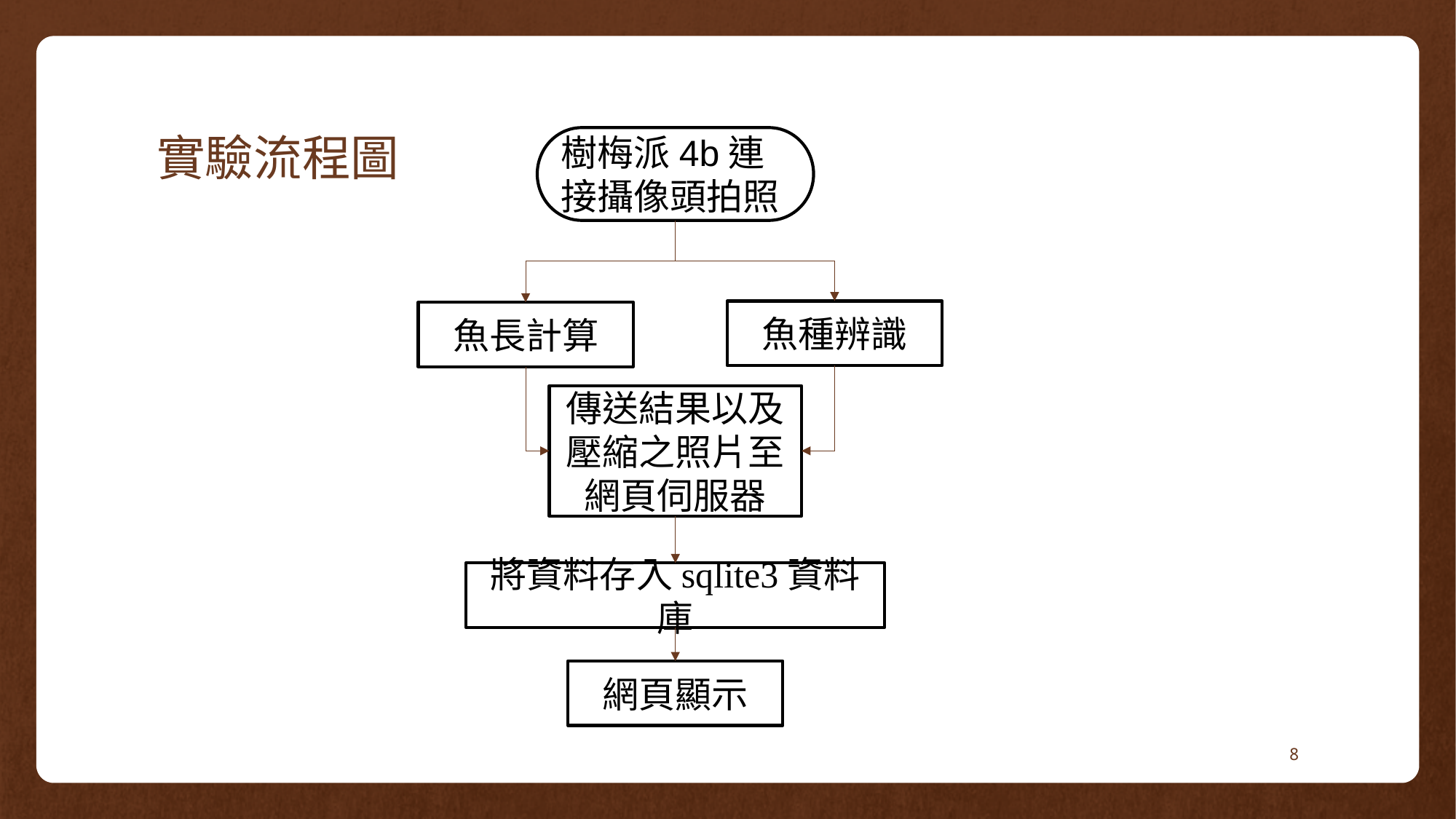

# 實驗流程圖
樹梅派4b連接攝像頭拍照
魚種辨識
魚長計算
傳送結果以及壓縮之照片至網頁伺服器
將資料存入sqlite3資料庫

網頁顯示
8